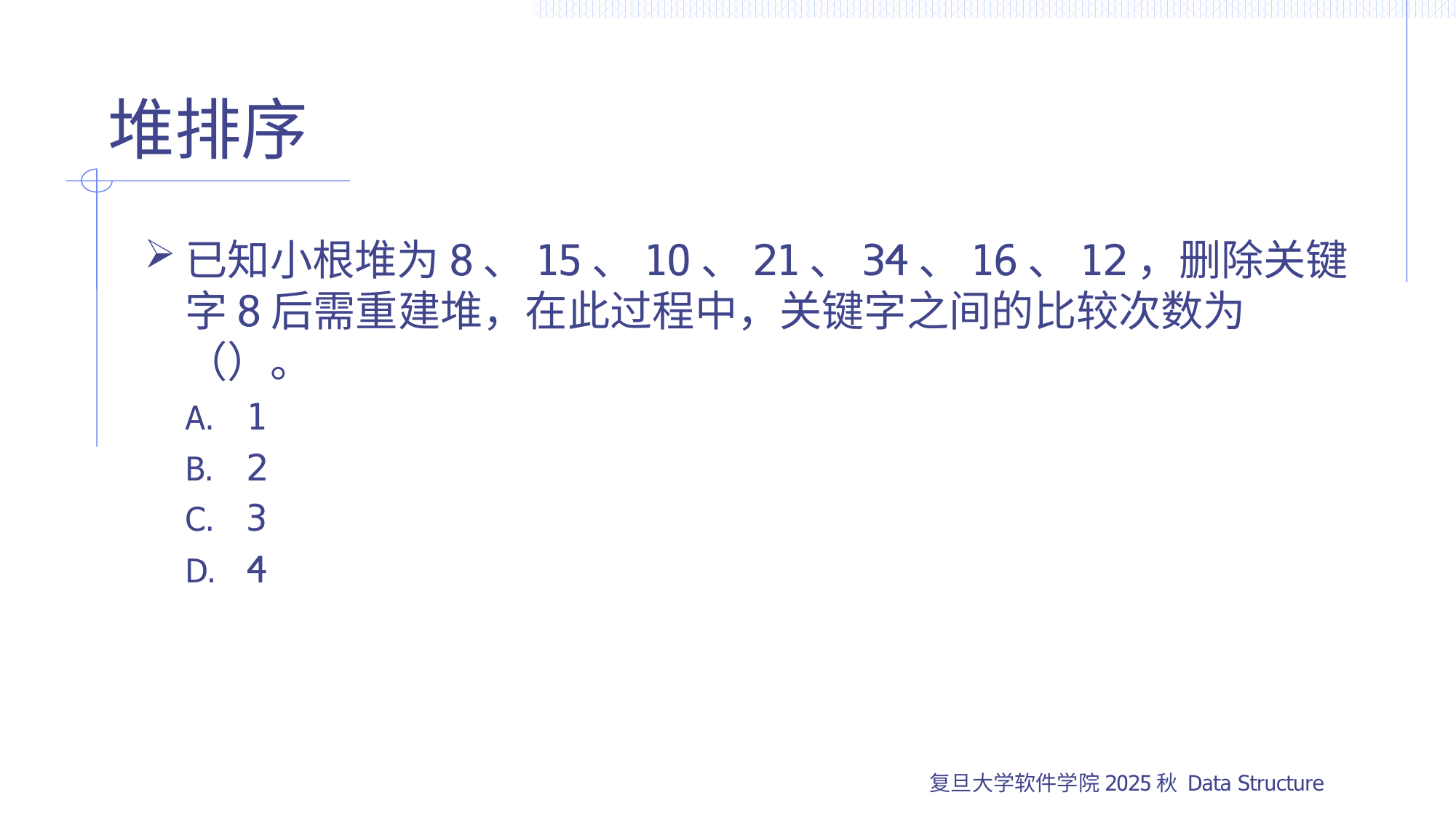

# 堆排序
已知小根堆为8、15、10、21、34、16、12，删除关键字8后需重建堆，在此过程中，关键字之间的比较次数为（）。
1
2
3
4